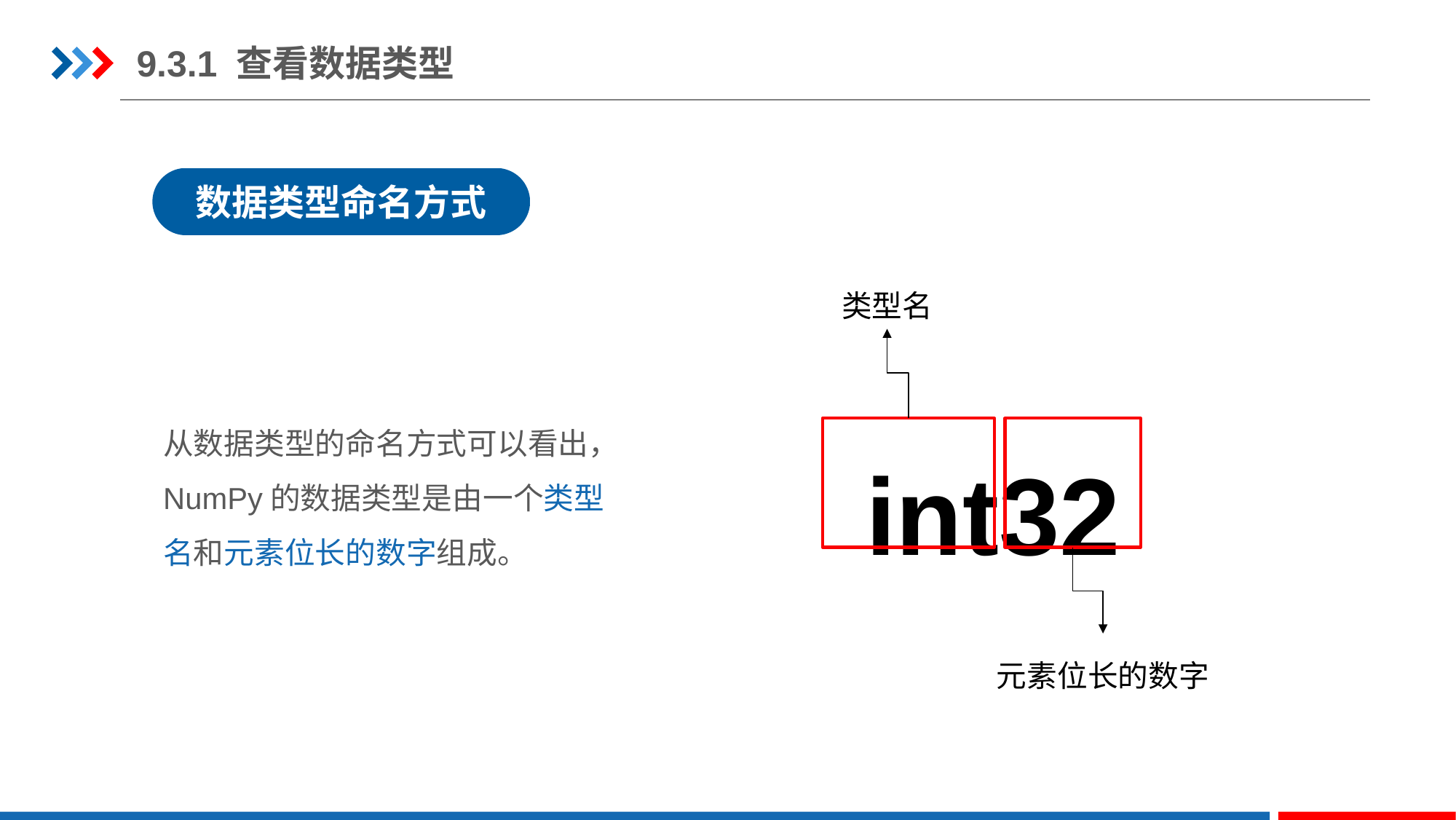

9.3.1 查看数据类型
数据类型命名方式
类型名
int32
从数据类型的命名方式可以看出，NumPy的数据类型是由一个类型名和元素位长的数字组成。

元素位长的数字